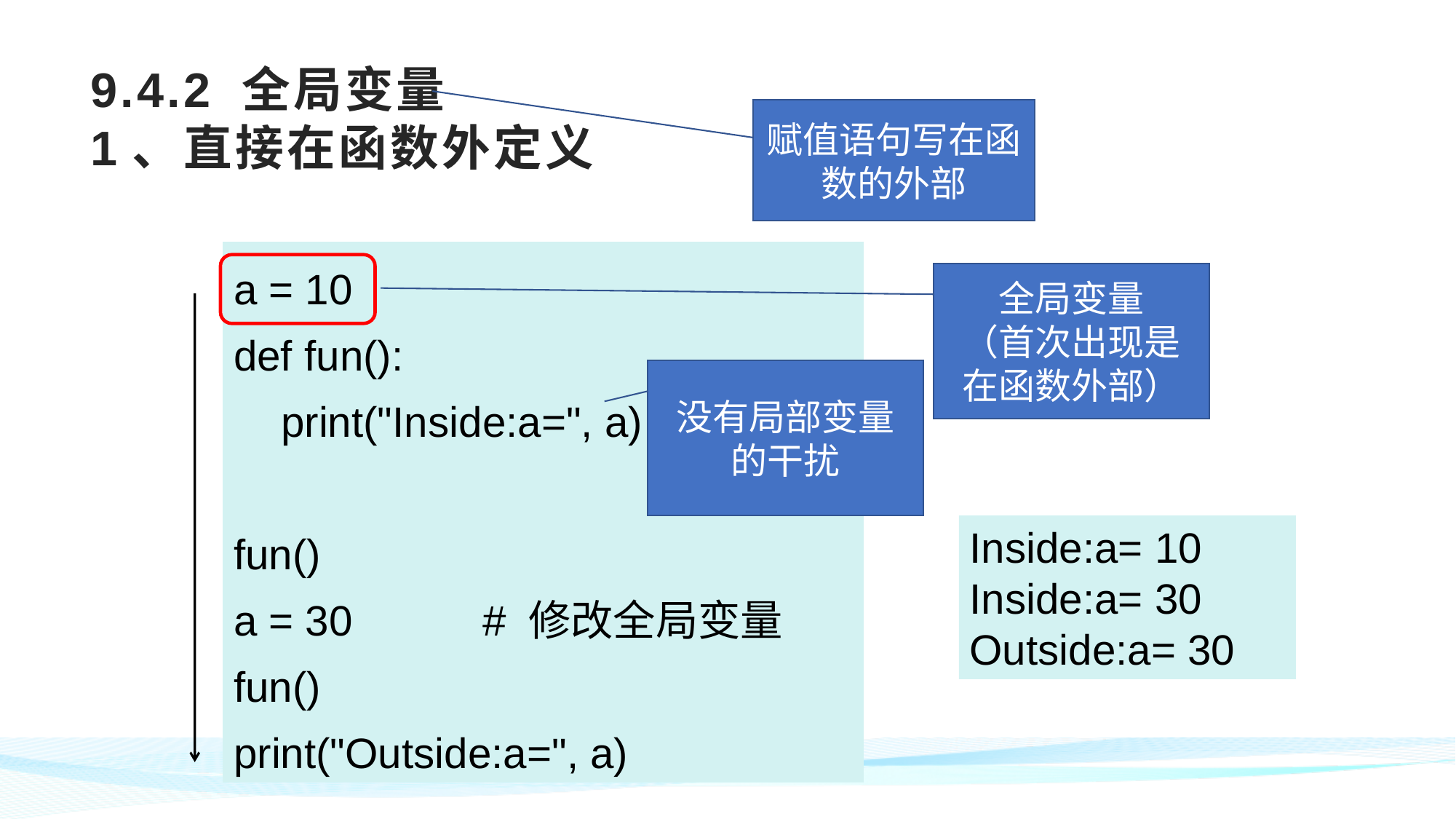

# 9.4.2 全局变量 1、直接在函数外定义
赋值语句写在函数的外部
a = 10
def fun():
    print("Inside:a=", a)

fun()
a = 30           # 修改全局变量
fun()
print("Outside:a=", a)

全局变量
（首次出现是在函数外部）
没有局部变量的干扰
Inside:a= 10
Inside:a= 30
Outside:a= 30